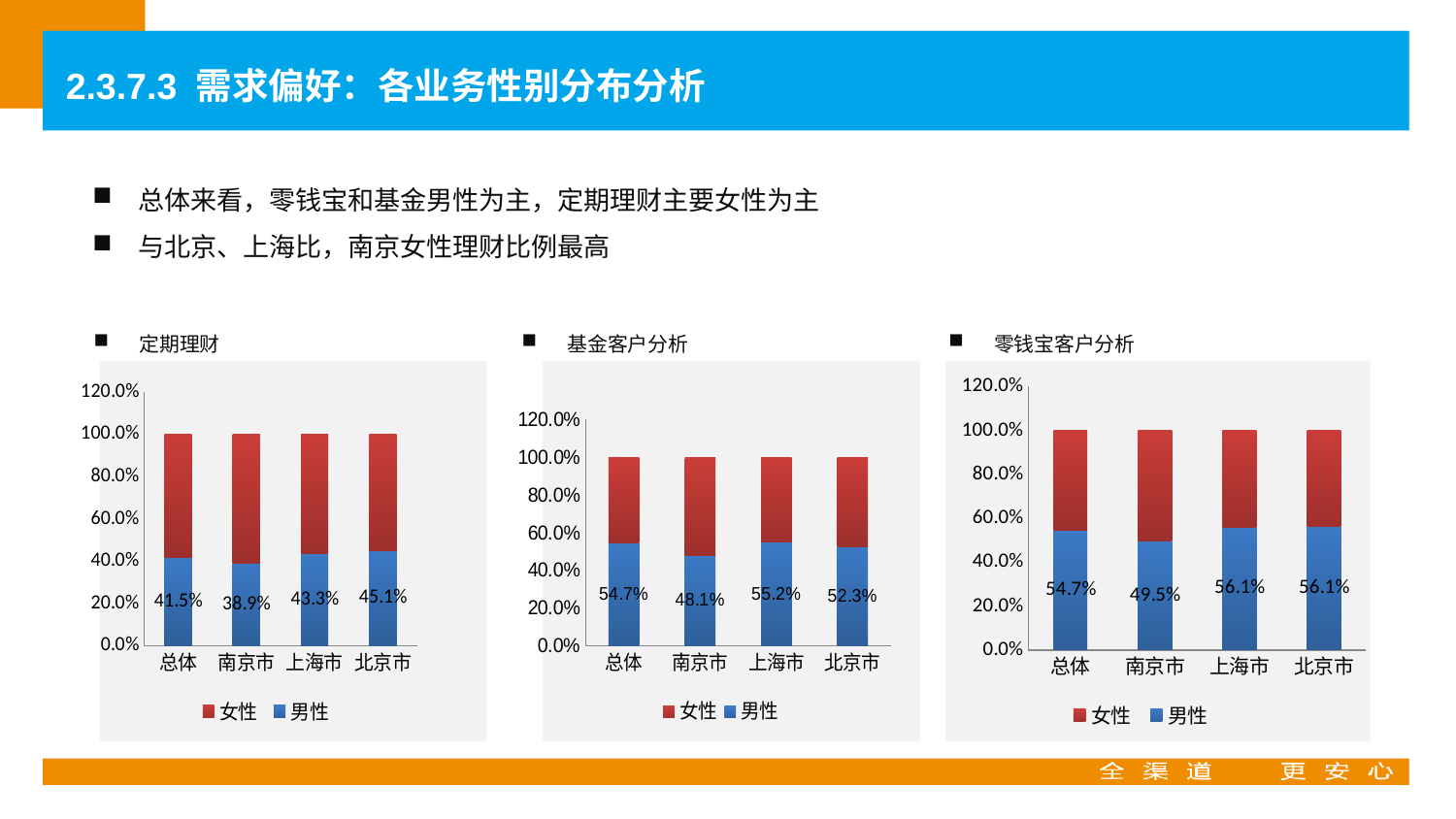

2.3.7.3 需求偏好：各业务性别分布分析
总体来看，零钱宝和基金男性为主，定期理财主要女性为主
与北京、上海比，南京女性理财比例最高
基金客户分析
零钱宝客户分析
定期理财

### Chart

| Category | 男性 | 女性 |
|---|---|---|
| 总体 | 0.41511778905521785 | 0.5848822109447821 |
| 南京市 | 0.3887182070007555 | 0.6112817929992446 |
| 上海市 | 0.43340343498072204 | 0.5665965650192779 |
| 北京市 | 0.45136655948553056 | 0.5486334405144695 |

### Chart

| Category | 男性 | 女性 |
|---|---|---|
| 总体 | 0.5467025230907863 | 0.4532974769092138 |
| 南京市 | 0.4808951315319605 | 0.5191048684680395 |
| 上海市 | 0.5519638512339242 | 0.4480361487660758 |
| 北京市 | 0.5230769230769231 | 0.47692307692307695 |

### Chart

| Category | 男性 | 女性 |
|---|---|---|
| 总体 | 0.5469785398328482 | 0.4530214601671519 |
| 南京市 | 0.49539990674718254 | 0.5046000932528175 |
| 上海市 | 0.560933625689051 | 0.43906637431094897 |
| 北京市 | 0.5614835528736478 | 0.4385164471263522 |